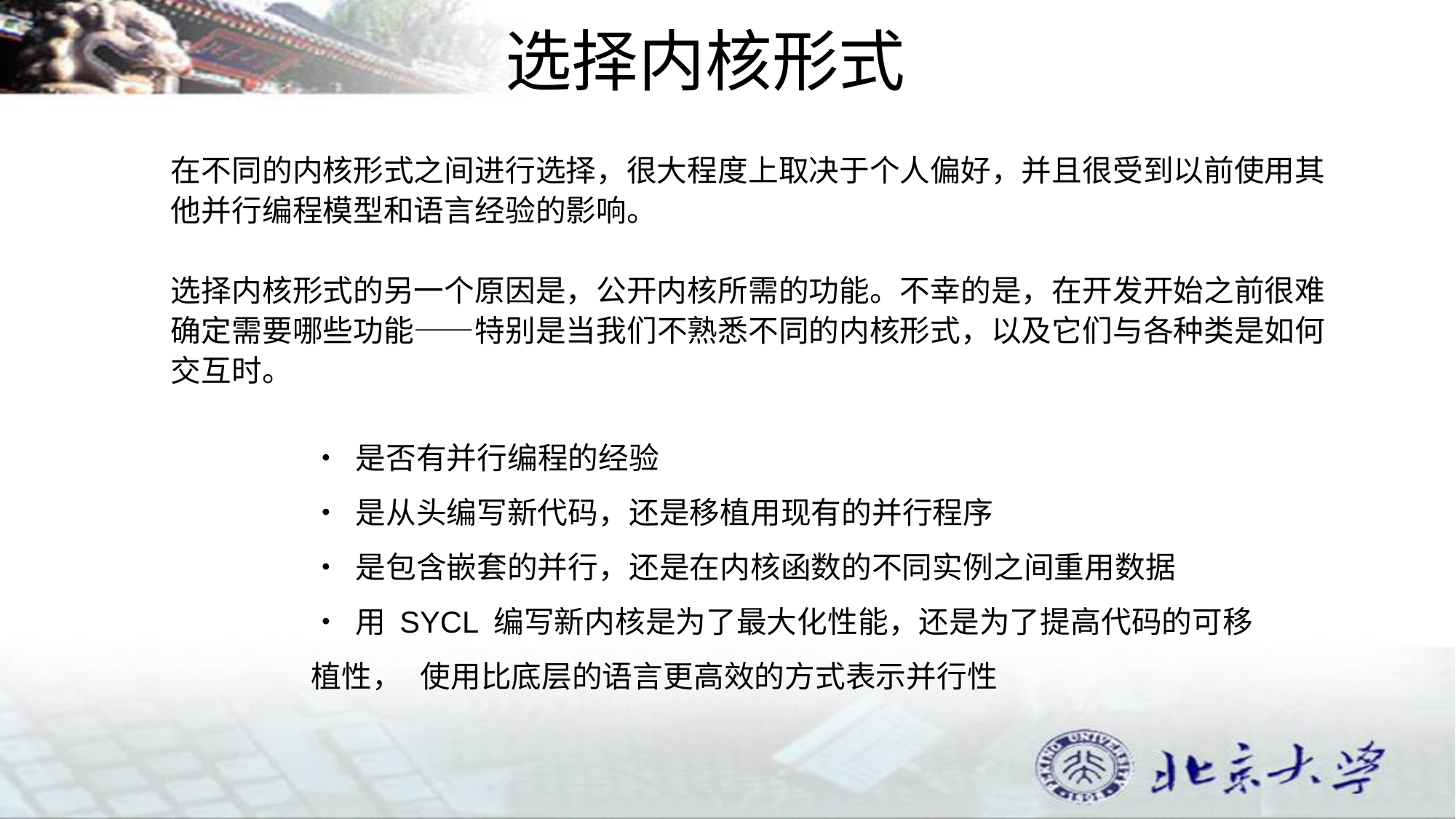

选择内核形式
在不同的内核形式之间进行选择，很大程度上取决于个人偏好，并且很受到以前使用其他并行编程模型和语言经验的影响。

选择内核形式的另一个原因是，公开内核所需的功能。不幸的是，在开发开始之前很难确定需要哪些功能——特别是当我们不熟悉不同的内核形式，以及它们与各种类是如何交互时。

• 是否有并行编程的经验
• 是从头编写新代码，还是移植用现有的并行程序
• 是包含嵌套的并行，还是在内核函数的不同实例之间重用数据
• 用 SYCL 编写新内核是为了最大化性能，还是为了提高代码的可移植性，	使用比底层的语言更高效的方式表示并行性